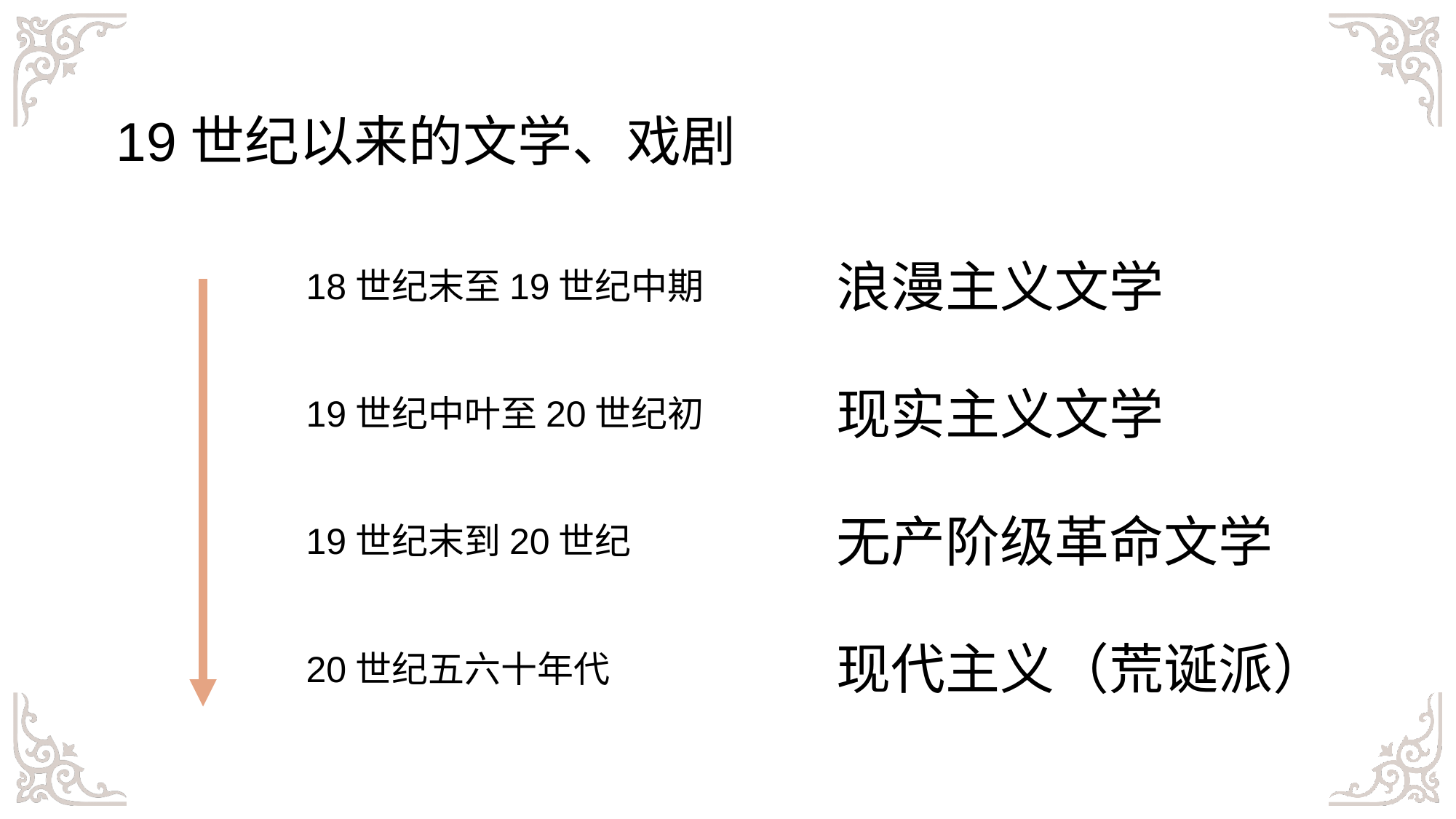

19世纪以来的文学、戏剧
浪漫主义文学
18世纪末至19世纪中期
现实主义文学
19世纪中叶至20世纪初
无产阶级革命文学
19世纪末到20世纪
现代主义（荒诞派）
20世纪五六十年代